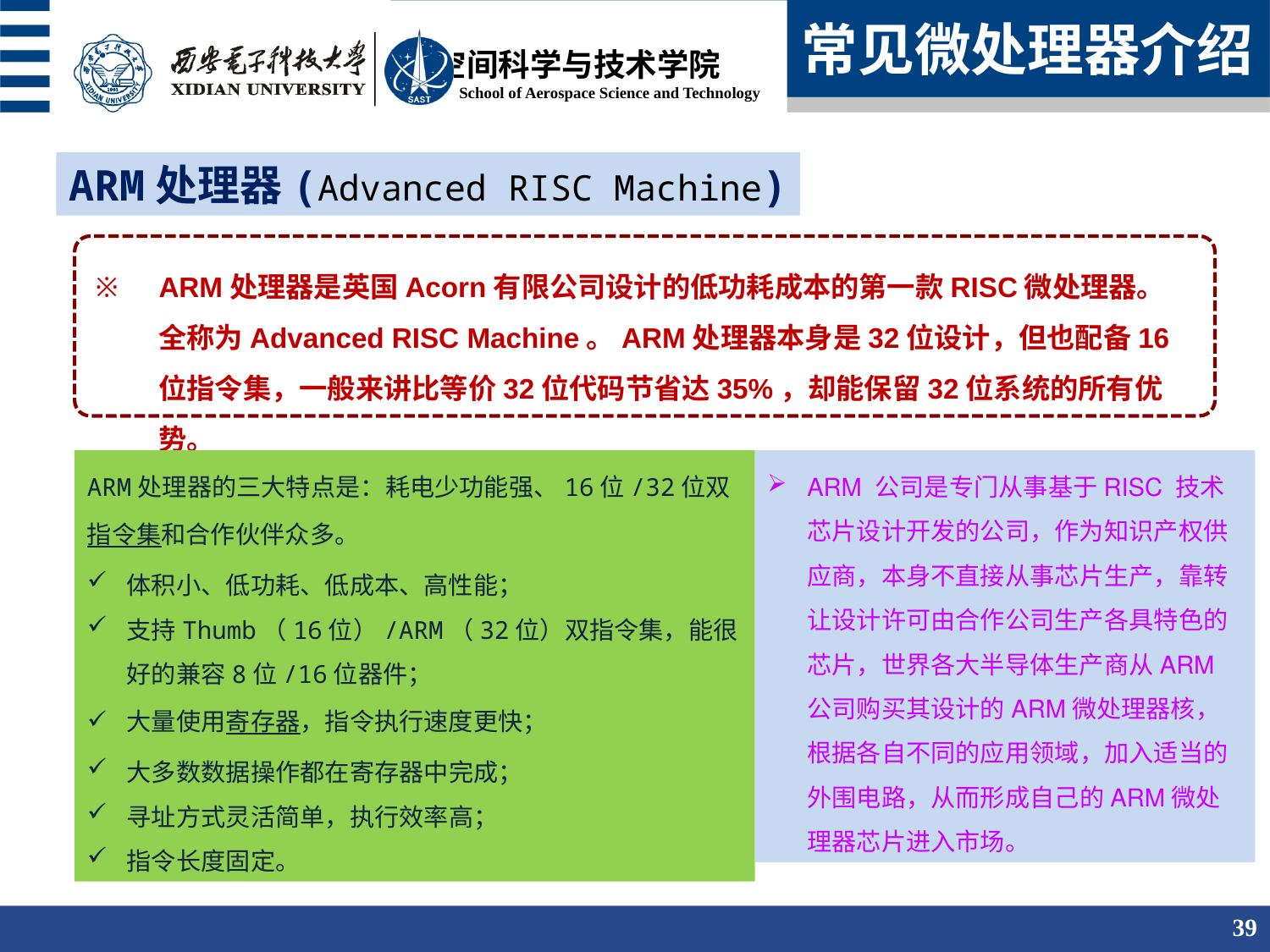

常见微处理器介绍
ARM处理器(Advanced RISC Machine)

ARM处理器是英国Acorn有限公司设计的低功耗成本的第一款RISC微处理器。全称为Advanced RISC Machine。ARM处理器本身是32位设计，但也配备16位指令集，一般来讲比等价32位代码节省达35%，却能保留32位系统的所有优势。
ARM处理器的三大特点是：耗电少功能强、16位/32位双指令集和合作伙伴众多。
体积小、低功耗、低成本、高性能；
支持Thumb（16位）/ARM（32位）双指令集，能很好的兼容8位/16位器件；
大量使用寄存器，指令执行速度更快；
大多数数据操作都在寄存器中完成；
寻址方式灵活简单，执行效率高；
指令长度固定。
ARM 公司是专门从事基于RISC 技术芯片设计开发的公司，作为知识产权供应商，本身不直接从事芯片生产，靠转让设计许可由合作公司生产各具特色的芯片，世界各大半导体生产商从ARM公司购买其设计的ARM微处理器核，根据各自不同的应用领域，加入适当的外围电路，从而形成自己的ARM微处理器芯片进入市场。